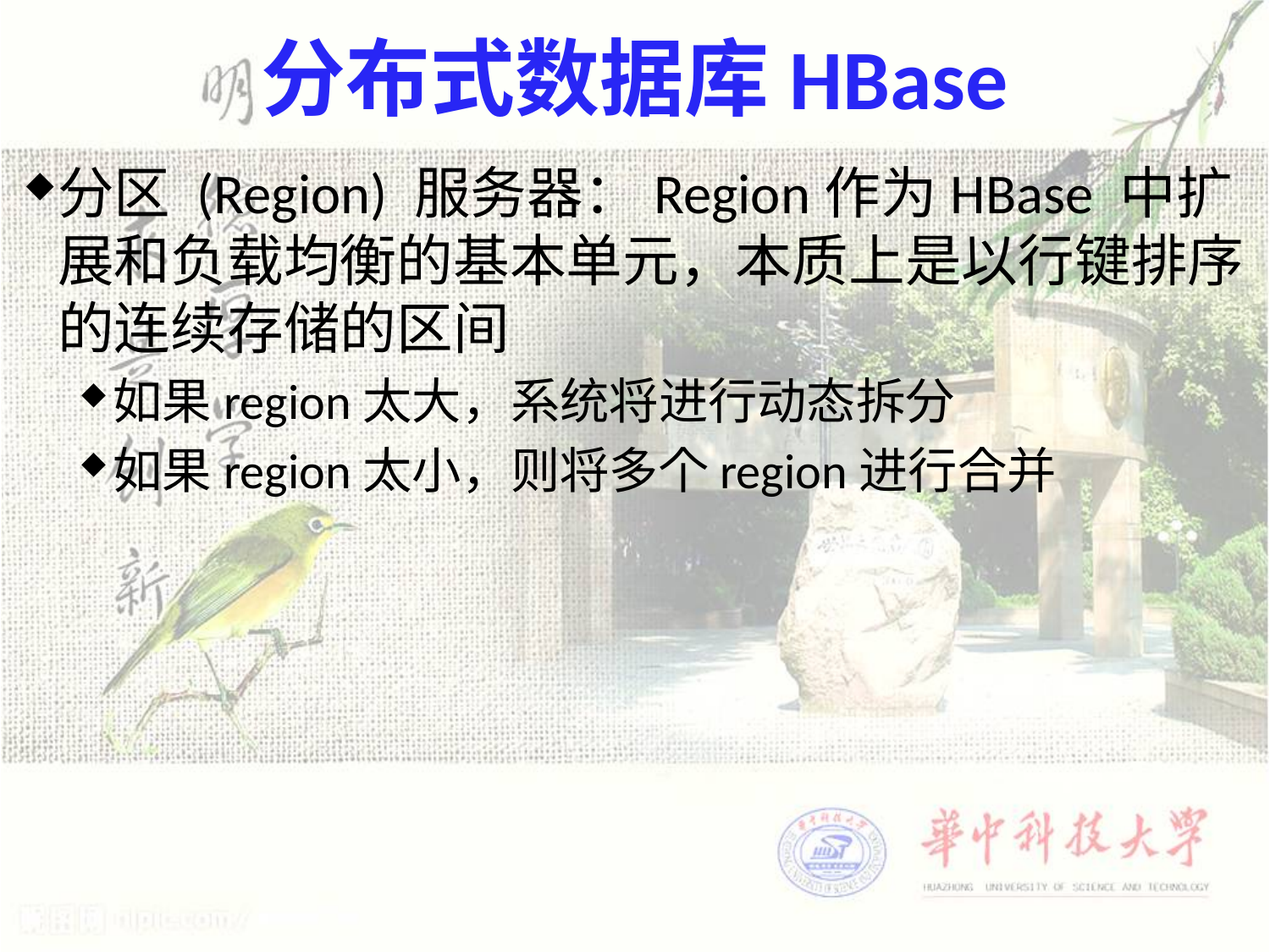

# 分布式数据库HBase
分区 (Region) 服务器：Region作为HBase 中扩展和负载均衡的基本单元，本质上是以行键排序的连续存储的区间
如果region太大，系统将进行动态拆分
如果region太小，则将多个region进行合并